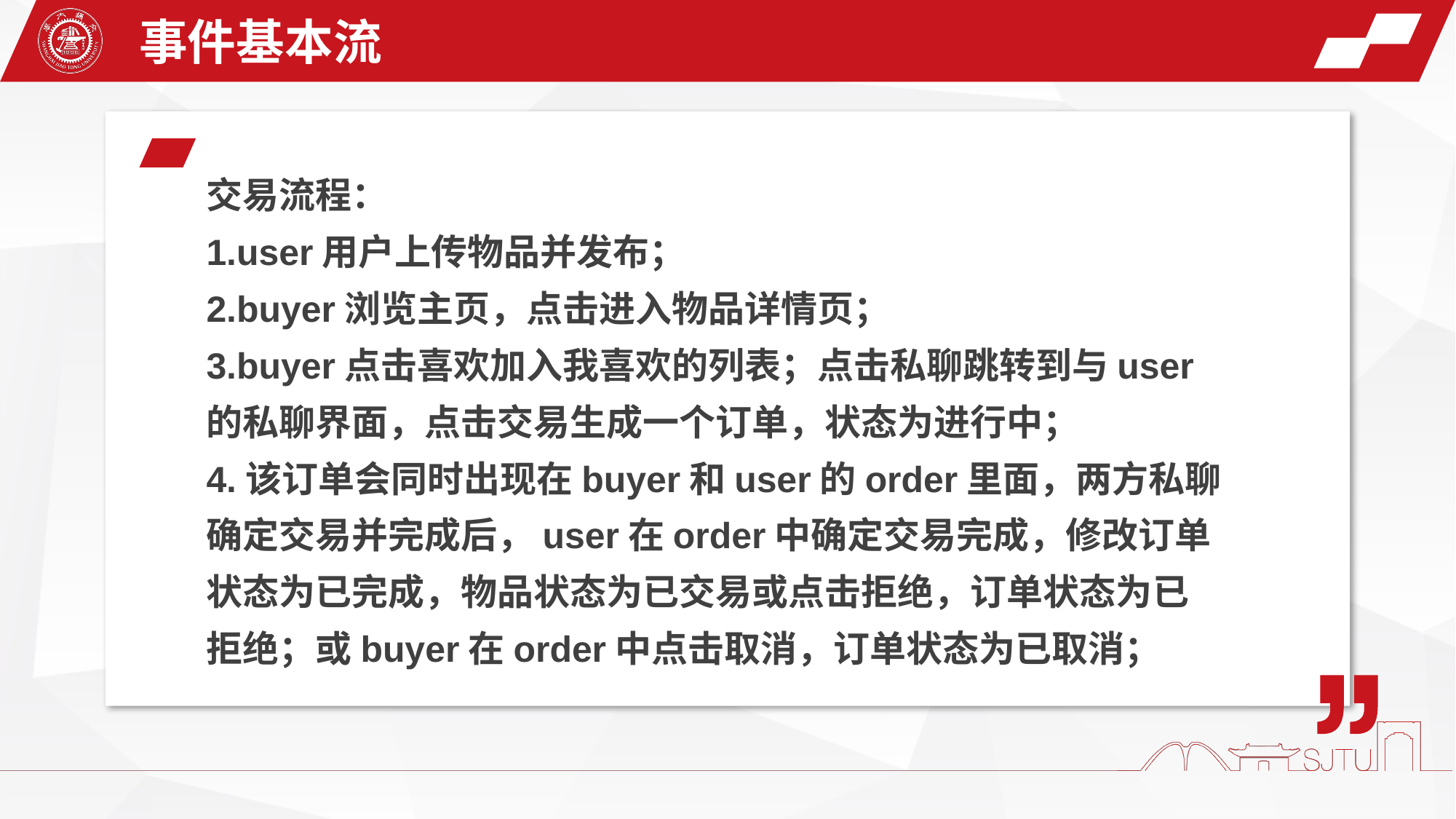

事件基本流

交易流程：
1.user用户上传物品并发布；
2.buyer浏览主页，点击进入物品详情页；
3.buyer点击喜欢加入我喜欢的列表；点击私聊跳转到与user的私聊界面，点击交易生成一个订单，状态为进行中；
4.该订单会同时出现在buyer和user的order里面，两方私聊确定交易并完成后，user在order中确定交易完成，修改订单状态为已完成，物品状态为已交易或点击拒绝，订单状态为已拒绝；或buyer在order中点击取消，订单状态为已取消；